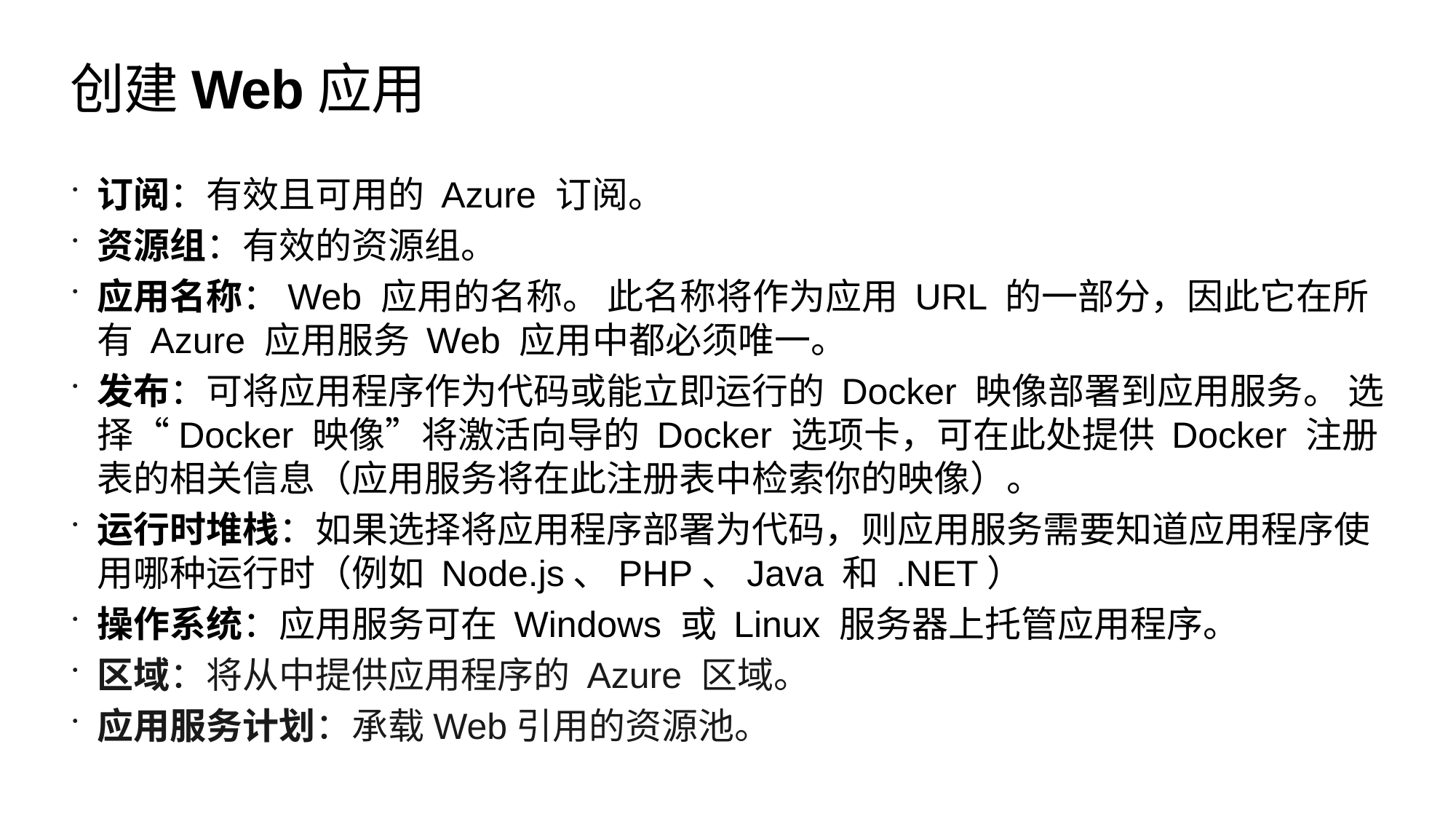

# 创建Web应用
订阅：有效且可用的 Azure 订阅。
资源组：有效的资源组。
应用名称：Web 应用的名称。 此名称将作为应用 URL 的一部分，因此它在所有 Azure 应用服务 Web 应用中都必须唯一。
发布：可将应用程序作为代码或能立即运行的 Docker 映像部署到应用服务。 选择“Docker 映像”将激活向导的 Docker 选项卡，可在此处提供 Docker 注册表的相关信息（应用服务将在此注册表中检索你的映像）。
运行时堆栈：如果选择将应用程序部署为代码，则应用服务需要知道应用程序使用哪种运行时（例如 Node.js、PHP、Java 和 .NET）
操作系统：应用服务可在 Windows 或 Linux 服务器上托管应用程序。
区域：将从中提供应用程序的 Azure 区域。
应用服务计划：承载Web引用的资源池。